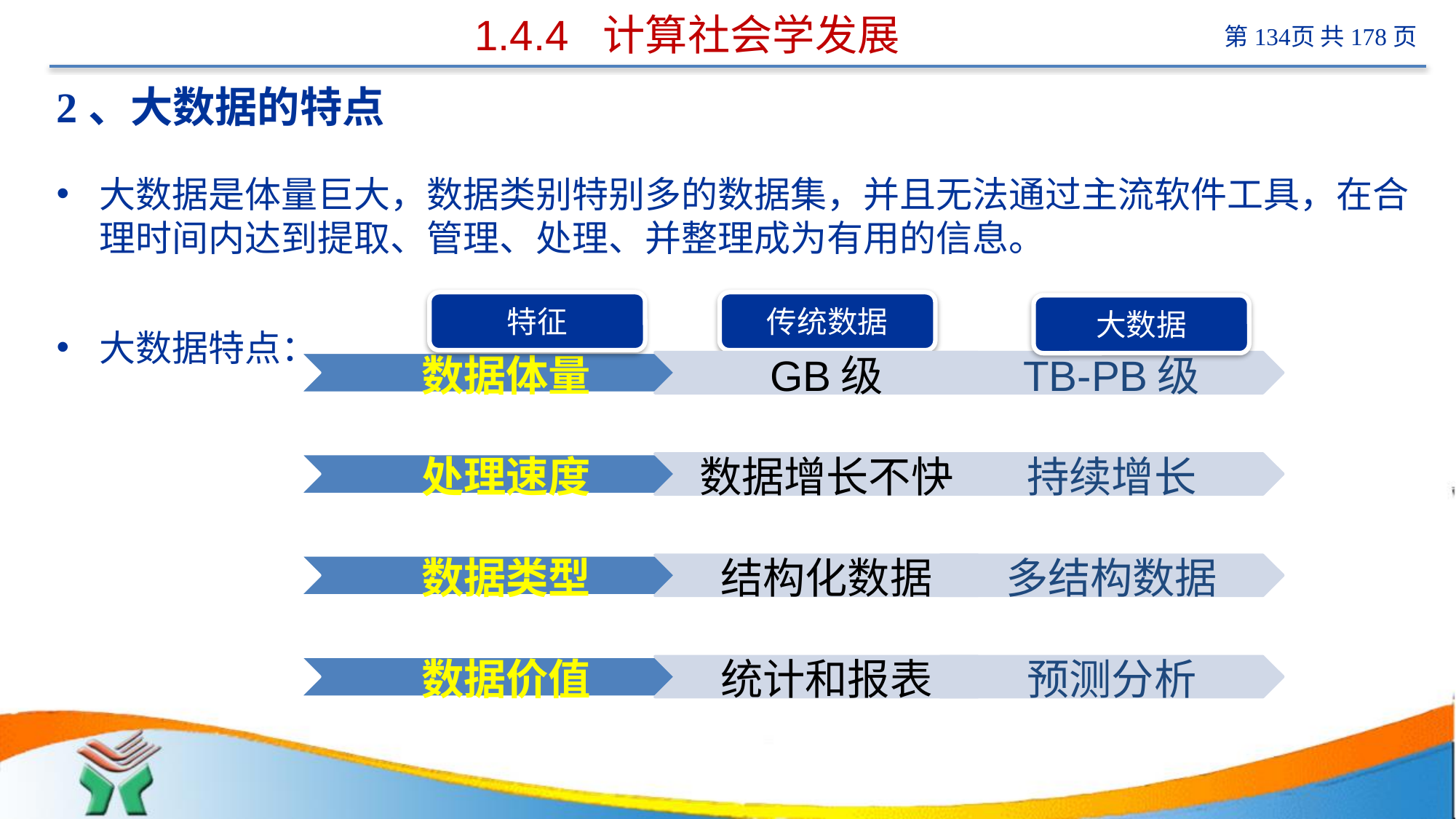

# 1.4.4  计算社会学发展
2、大数据的特点

大数据是体量巨大，数据类别特别多的数据集，并且无法通过主流软件工具，在合理时间内达到提取、管理、处理、并整理成为有用的信息。

大数据特点：

特征
传统数据
大数据
数据体量
GB级
TB-PB级
处理速度
数据增长不快
持续增长
数据类型
结构化数据
多结构数据
数据价值
统计和报表
预测分析